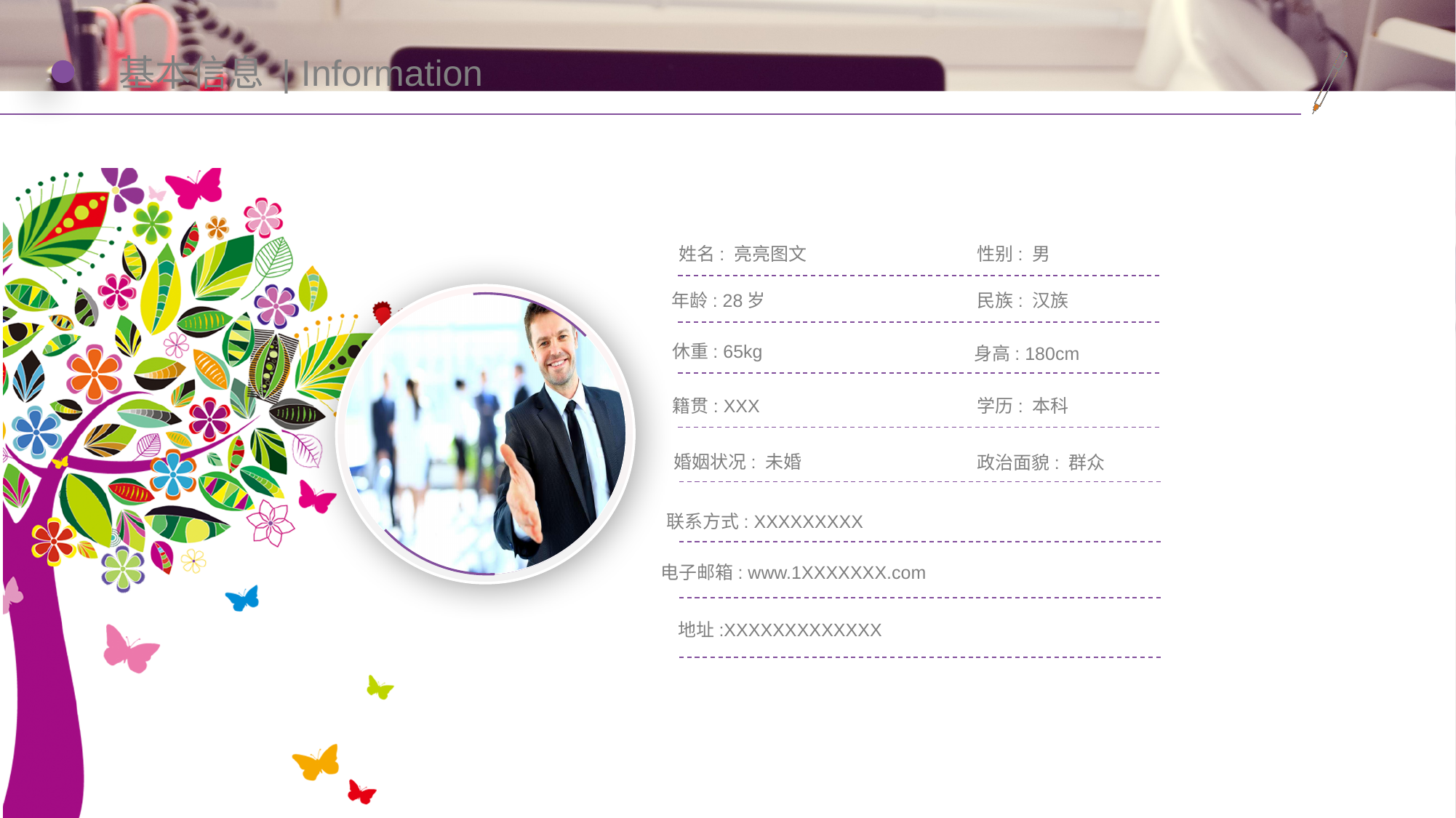

# 基本信息 | Information
姓名: 亮亮图文
性别: 男
年龄: 28岁
民族: 汉族
休重: 65kg
身高: 180cm
籍贯: XXX
学历: 本科
婚姻状况: 未婚
政治面貌: 群众
联系方式: XXXXXXXXX
电子邮箱: www.1XXXXXXX.com
地址:XXXXXXXXXXXXX